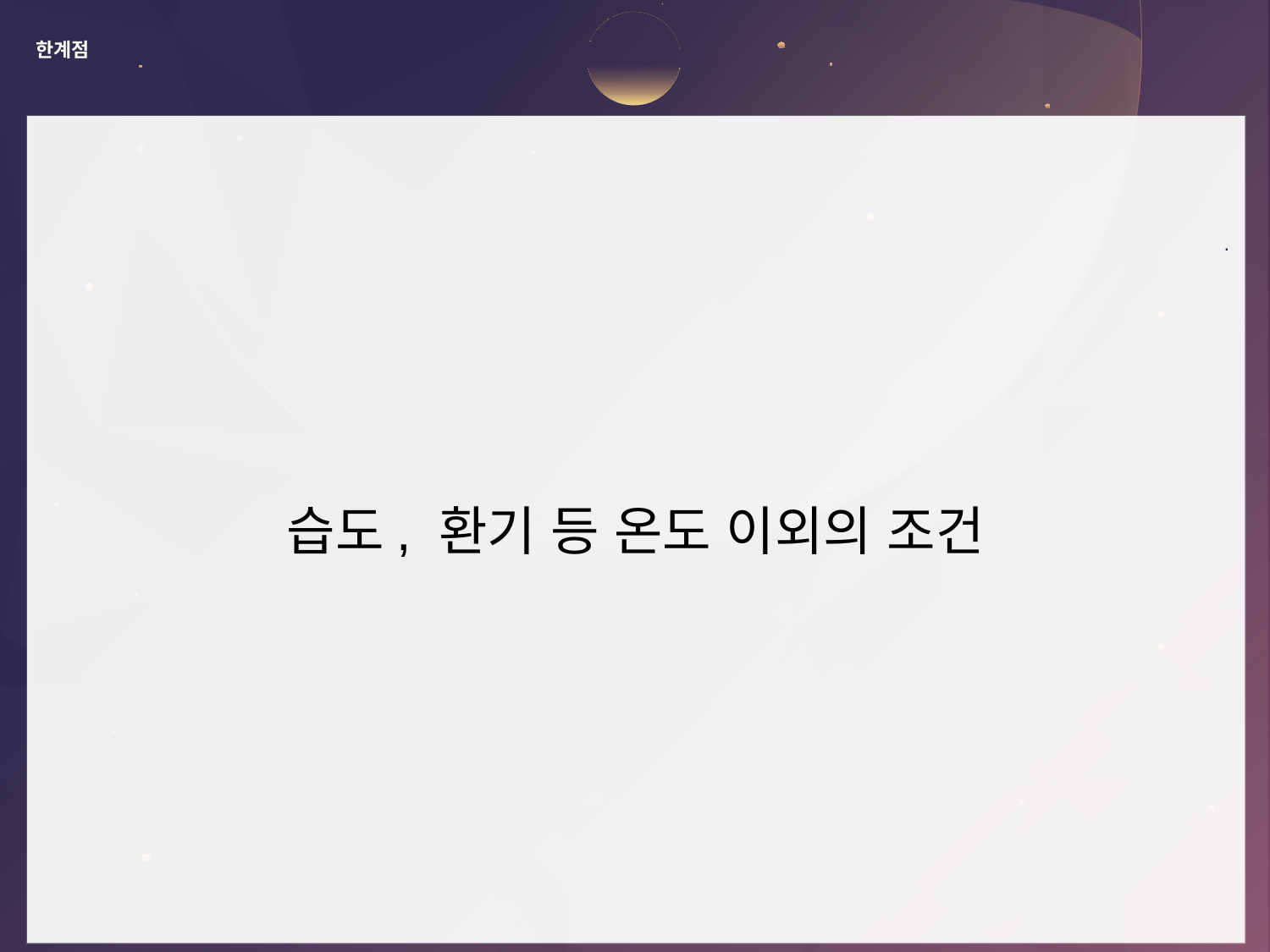

# 한계점

·

습도, 환기 등 온도 이외의 조건